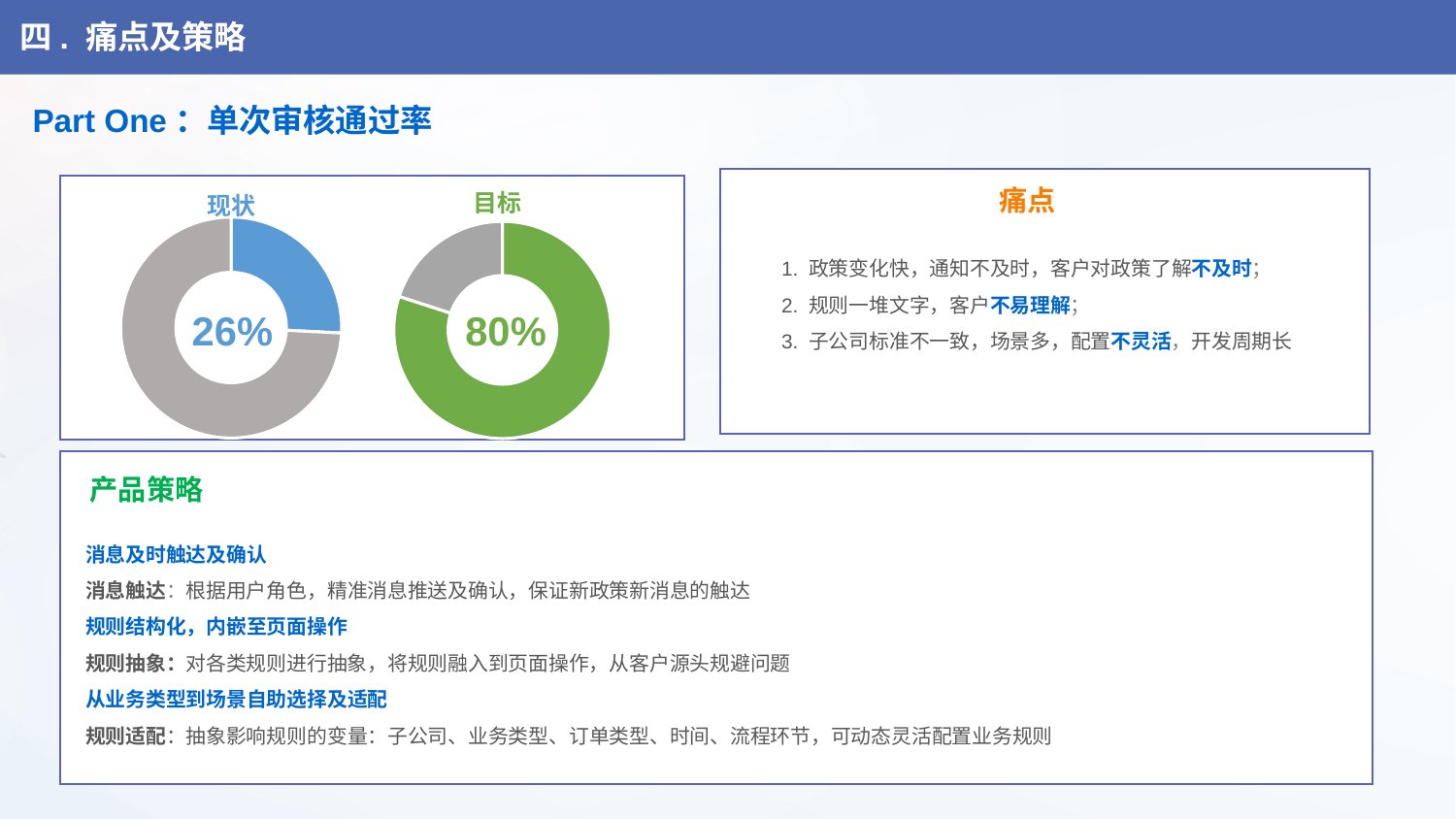

四. 痛点及策略
Part One：单次审核通过率

痛点
目标
现状

### Chart

| Category |  |
|---|---|

### Chart

| Category |  |
|---|---|
政策变化快，通知不及时，客户对政策了解不及时；
规则一堆文字，客户不易理解；
子公司标准不一致，场景多，配置不灵活，开发周期长
26%
80%

产品策略
消息及时触达及确认
消息触达：根据用户角色，精准消息推送及确认，保证新政策新消息的触达
规则结构化，内嵌至页面操作
规则抽象：对各类规则进行抽象，将规则融入到页面操作，从客户源头规避问题
从业务类型到场景自助选择及适配
规则适配：抽象影响规则的变量：子公司、业务类型、订单类型、时间、流程环节，可动态灵活配置业务规则